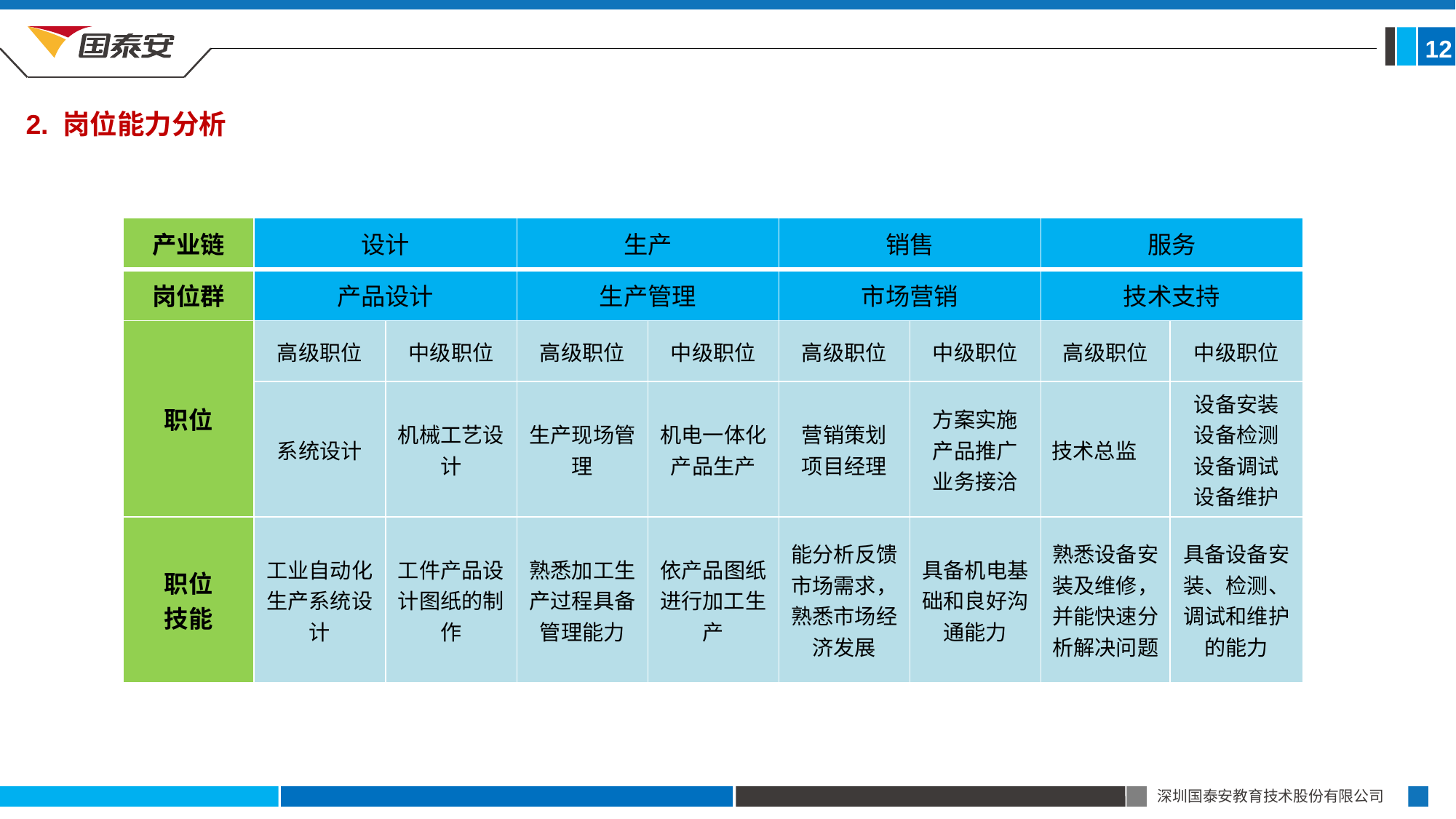

12
2. 岗位能力分析
| 产业链 | 设计 |  | 生产 |  | 销售 |  | 服务 |  |
| --- | --- | --- | --- | --- | --- | --- | --- | --- |
| 岗位群 | 产品设计 |  | 生产管理 |  | 市场营销 |  | 技术支持 |  |
| 职位 | 高级职位 | 中级职位 | 高级职位 | 中级职位 | 高级职位 | 中级职位 | 高级职位 | 中级职位 |
|  | 系统设计 | 机械工艺设计 | 生产现场管理 | 机电一体化产品生产 | 营销策划 项目经理 | 方案实施 产品推广 业务接洽 | 技术总监 | 设备安装 设备检测 设备调试 设备维护 |
| 职位 技能 | 工业自动化生产系统设计 | 工件产品设计图纸的制作 | 熟悉加工生产过程具备管理能力 | 依产品图纸进行加工生产 | 能分析反馈市场需求，熟悉市场经济发展 | 具备机电基础和良好沟通能力 | 熟悉设备安装及维修，并能快速分析解决问题 | 具备设备安装、检测、调试和维护的能力 |